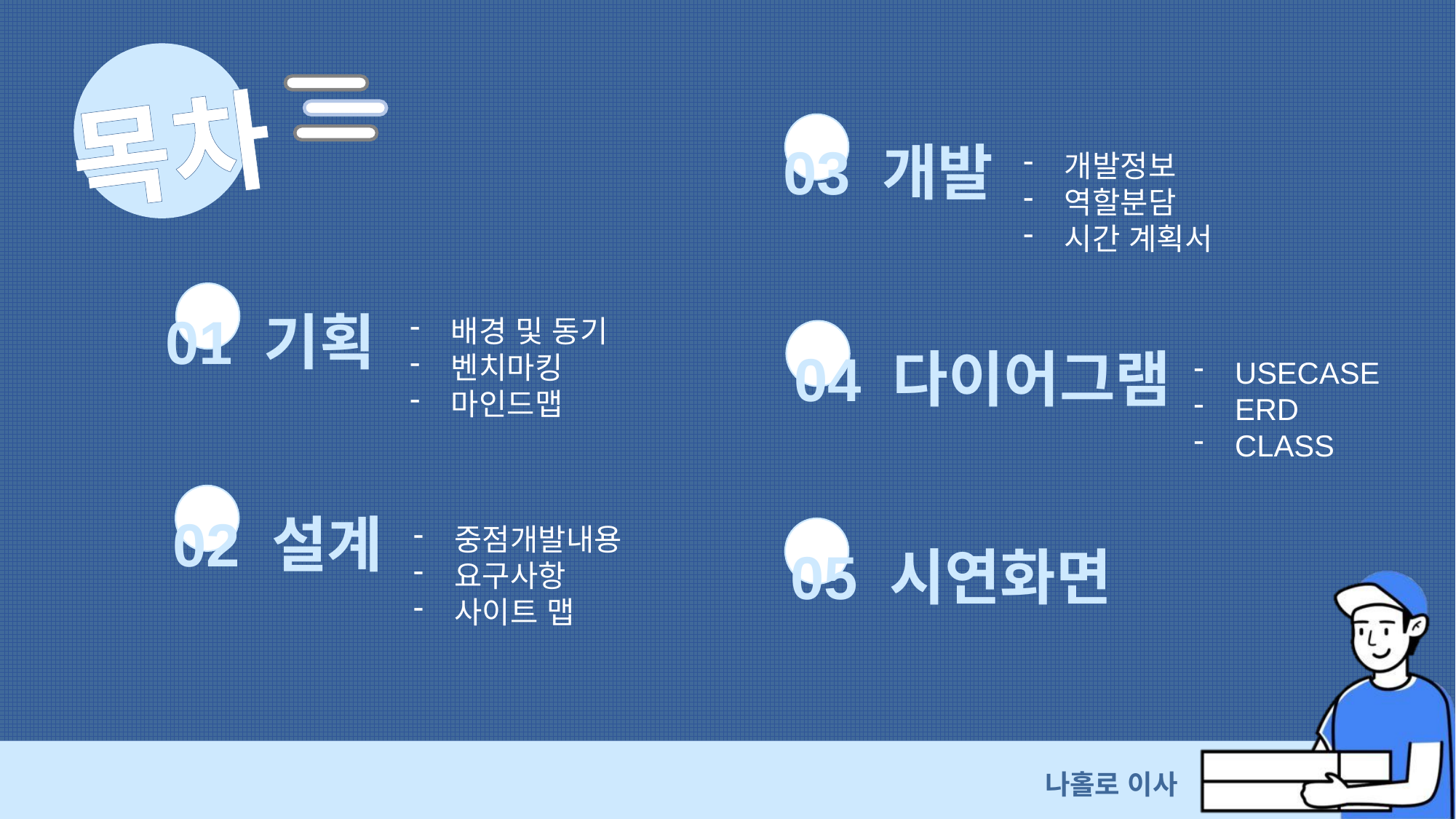

목차

03 개발
개발정보
역할분담
시간 계획서

01 기획
배경 및 동기
벤치마킹
마인드맵

04 다이어그램
USECASE
ERD
CLASS

02 설계
중점개발내용
요구사항
사이트 맵

05 시연화면
나홀로 이사